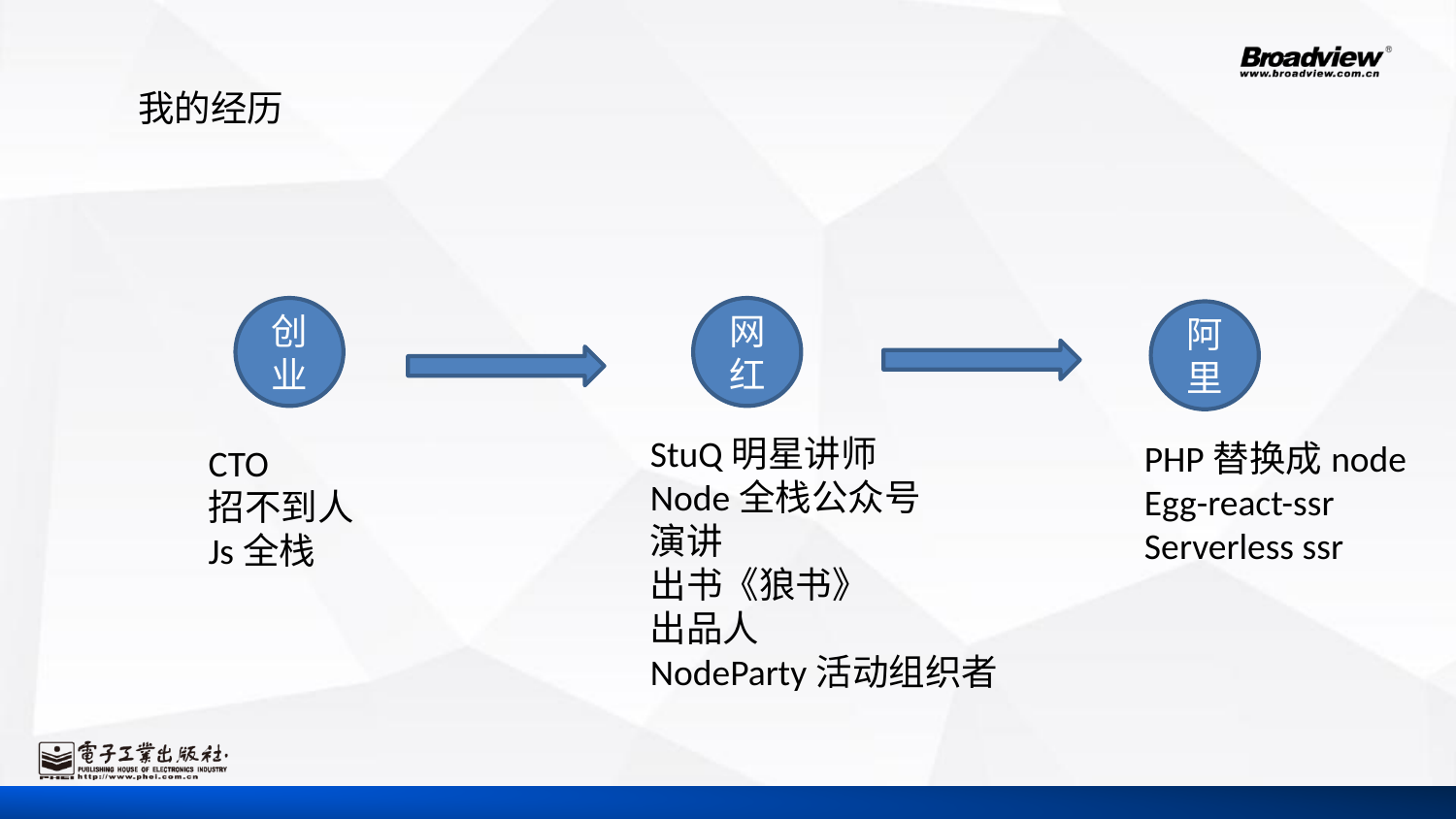

#
我的经历
创业
网红
阿里

StuQ明星讲师
Node全栈公众号
演讲
出书《狼书》
出品人
NodeParty活动组织者
PHP替换成node
Egg-react-ssr
Serverless ssr
CTO
招不到人
Js全栈